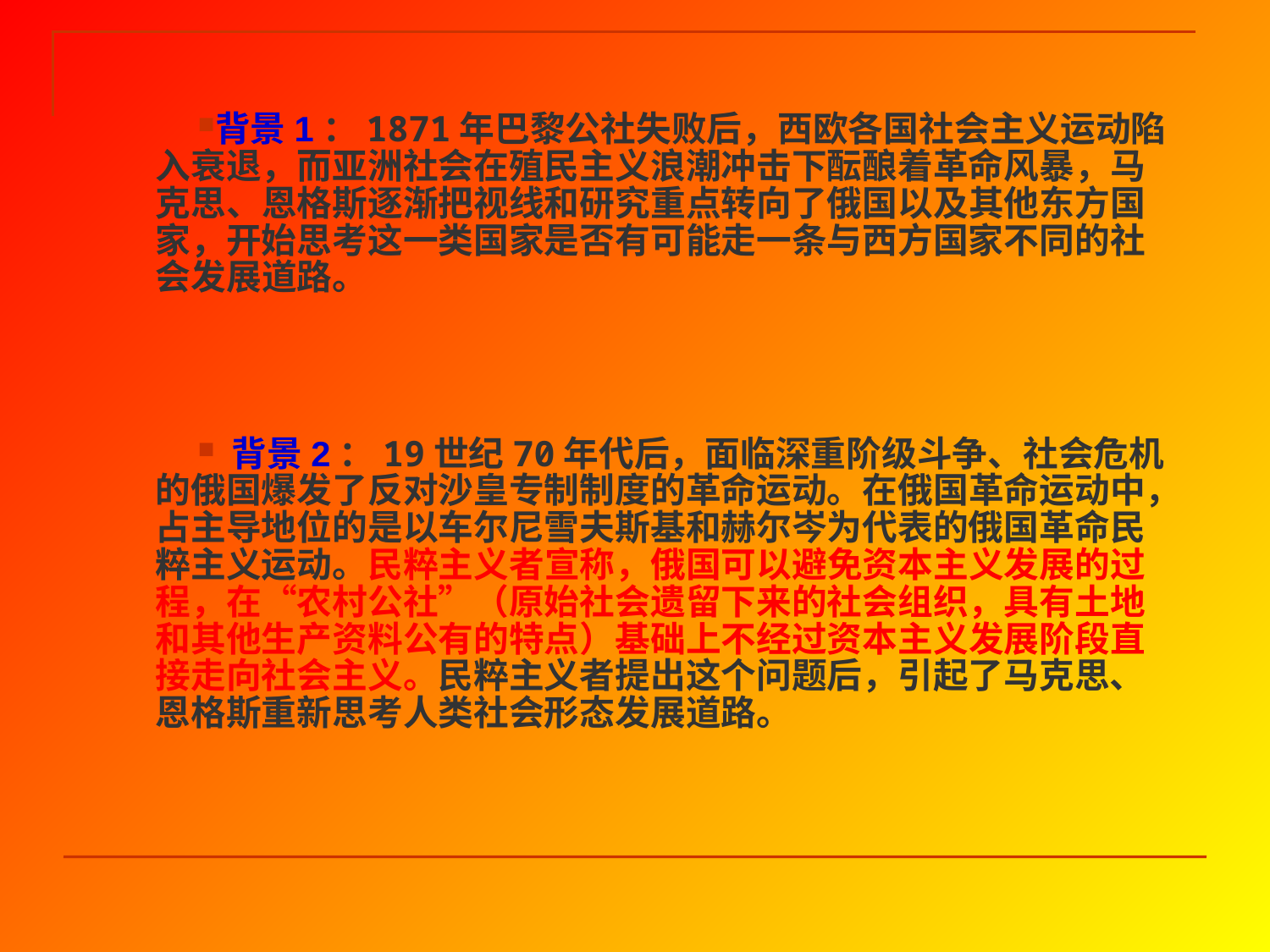

背景1：1871年巴黎公社失败后，西欧各国社会主义运动陷入衰退，而亚洲社会在殖民主义浪潮冲击下酝酿着革命风暴，马克思、恩格斯逐渐把视线和研究重点转向了俄国以及其他东方国家，开始思考这一类国家是否有可能走一条与西方国家不同的社会发展道路。

 背景2：19世纪70年代后，面临深重阶级斗争、社会危机的俄国爆发了反对沙皇专制制度的革命运动。在俄国革命运动中，占主导地位的是以车尔尼雪夫斯基和赫尔岑为代表的俄国革命民粹主义运动。民粹主义者宣称，俄国可以避免资本主义发展的过程，在“农村公社”（原始社会遗留下来的社会组织，具有土地和其他生产资料公有的特点）基础上不经过资本主义发展阶段直接走向社会主义。民粹主义者提出这个问题后，引起了马克思、恩格斯重新思考人类社会形态发展道路。